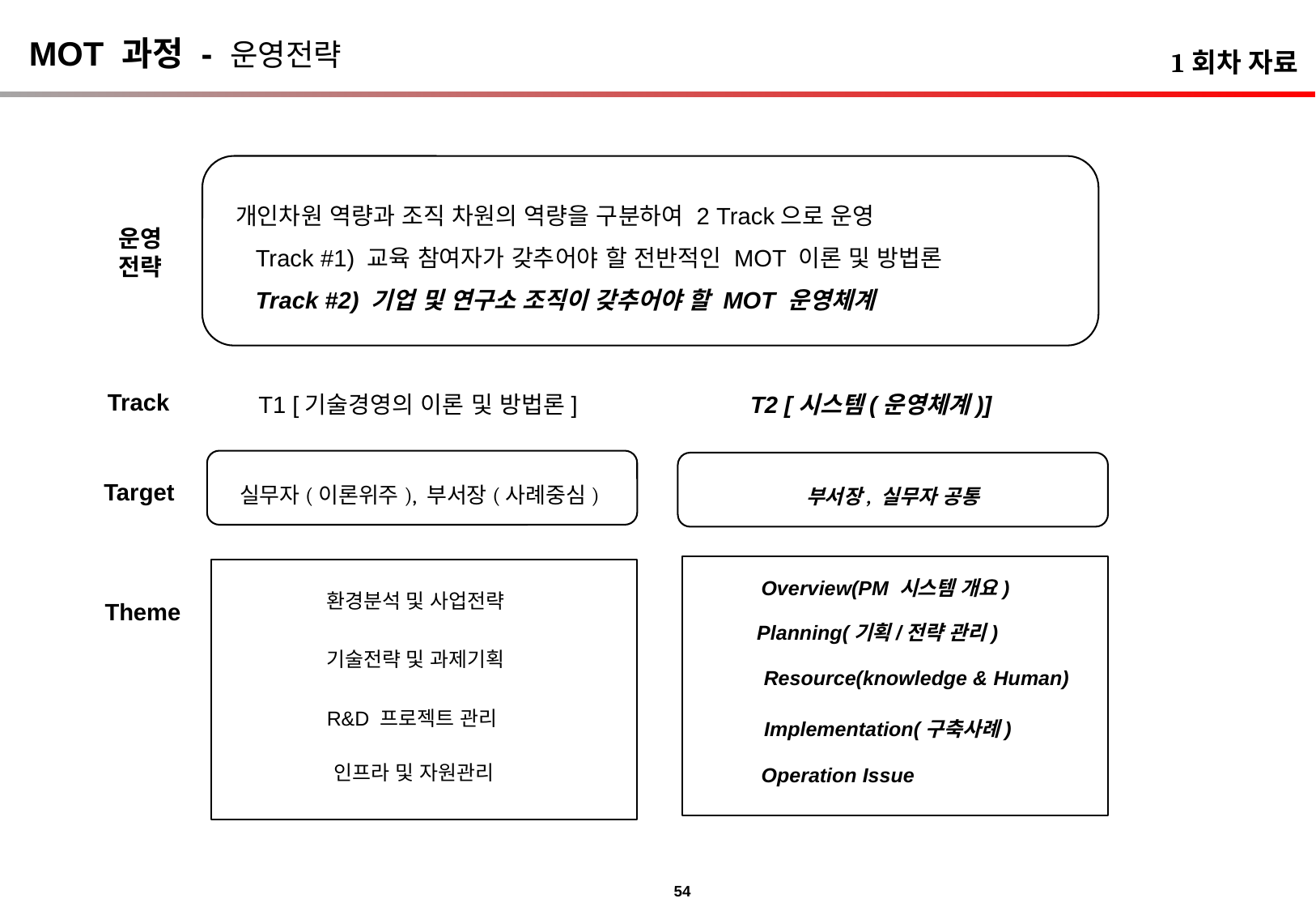

MOT 과정 - 운영전략
1회차 자료

운영
전략
개인차원 역량과 조직 차원의 역량을 구분하여 2 Track으로 운영
   Track #1) 교육 참여자가 갖추어야 할 전반적인 MOT 이론 및 방법론
   Track #2) 기업 및 연구소 조직이 갖추어야 할 MOT 운영체계
Track
T2 [시스템(운영체계)]
T1 [기술경영의 이론 및 방법론]
실무자(이론위주), 부서장(사례중심)
부서장, 실무자 공통
Target

Overview(PM 시스템 개요)
환경분석 및 사업전략
Theme
Planning(기획/전략 관리)
기술전략 및 과제기획
Resource(knowledge & Human)
R&D 프로젝트 관리
Implementation(구축사례)
인프라 및 자원관리
Operation Issue
54